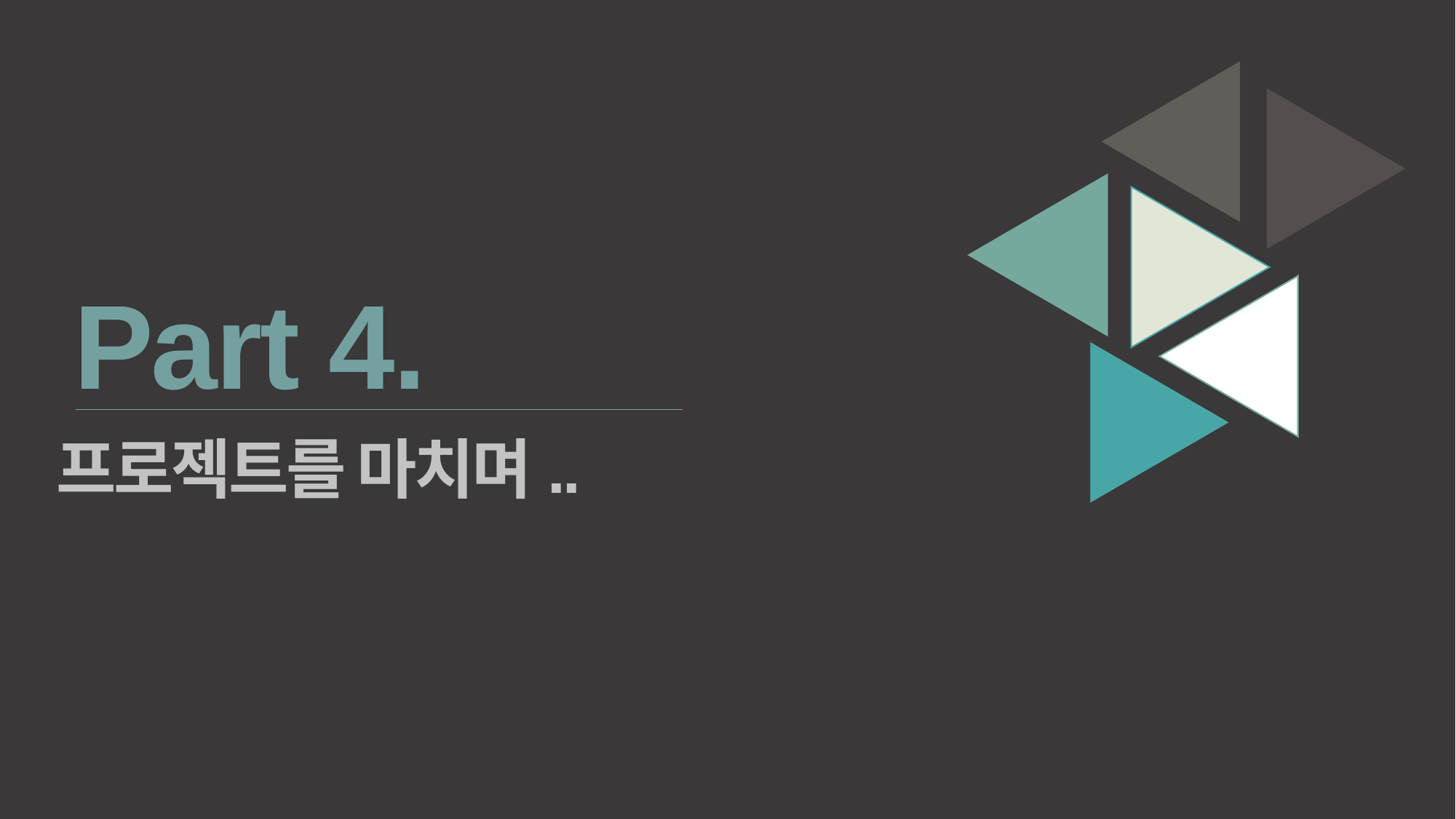

Part 4.

프로젝트를 마치며..

Copyrightⓒ. Saebyeol Yu. All Rights Reserved.